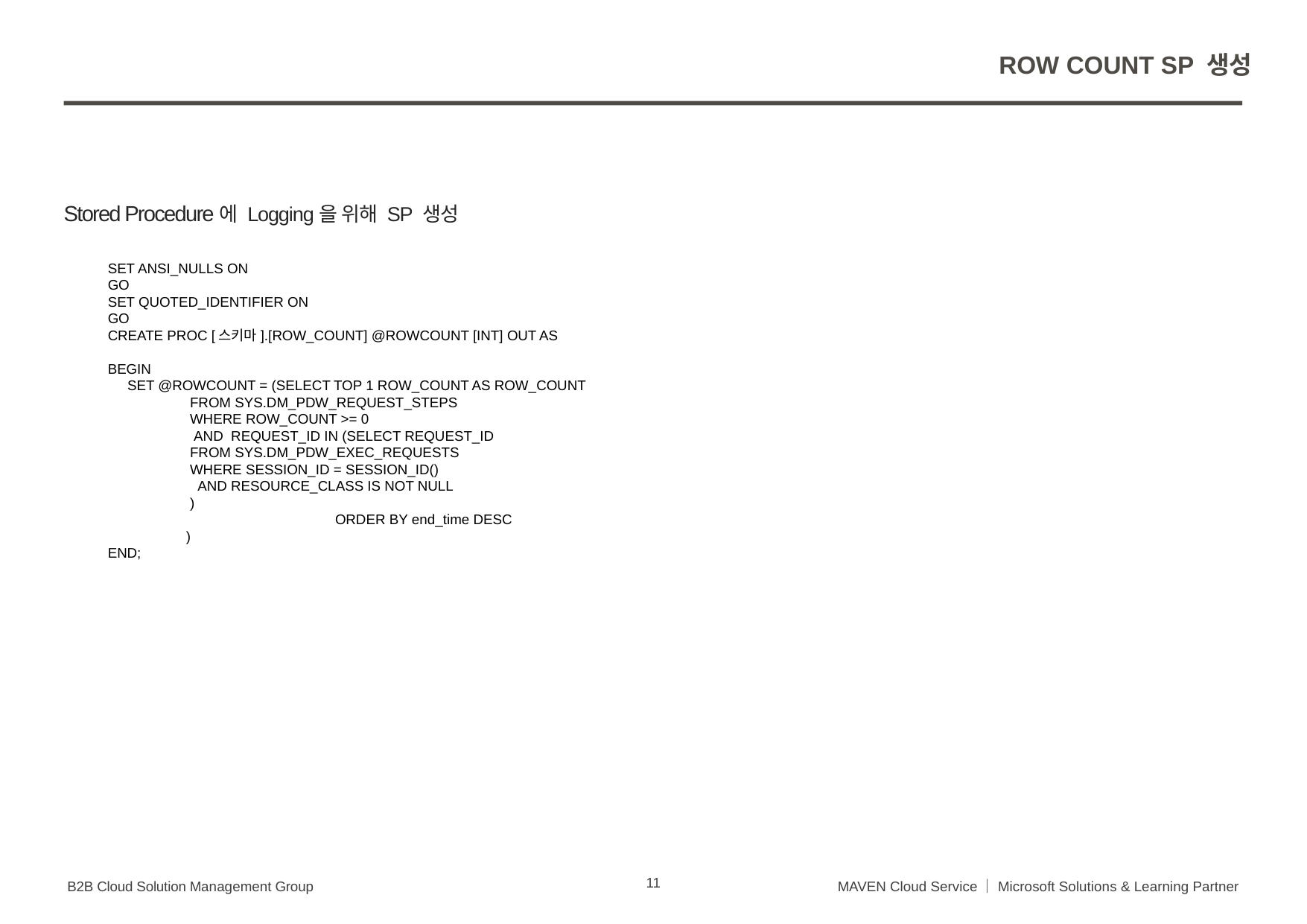

ROW COUNT SP 생성
Stored Procedure에 Logging을 위해 SP 생성
SET ANSI_NULLS ON
GO
SET QUOTED_IDENTIFIER ON
GO
CREATE PROC [스키마].[ROW_COUNT] @ROWCOUNT [INT] OUT AS

BEGIN
     SET @ROWCOUNT = (SELECT TOP 1 ROW_COUNT AS ROW_COUNT
                     FROM SYS.DM_PDW_REQUEST_STEPS
                     WHERE ROW_COUNT >= 0
                      AND  REQUEST_ID IN (SELECT REQUEST_ID
                     FROM SYS.DM_PDW_EXEC_REQUESTS
                     WHERE SESSION_ID = SESSION_ID()
                       AND RESOURCE_CLASS IS NOT NULL
                     )
		 ORDER BY end_time DESC
                    )
END;